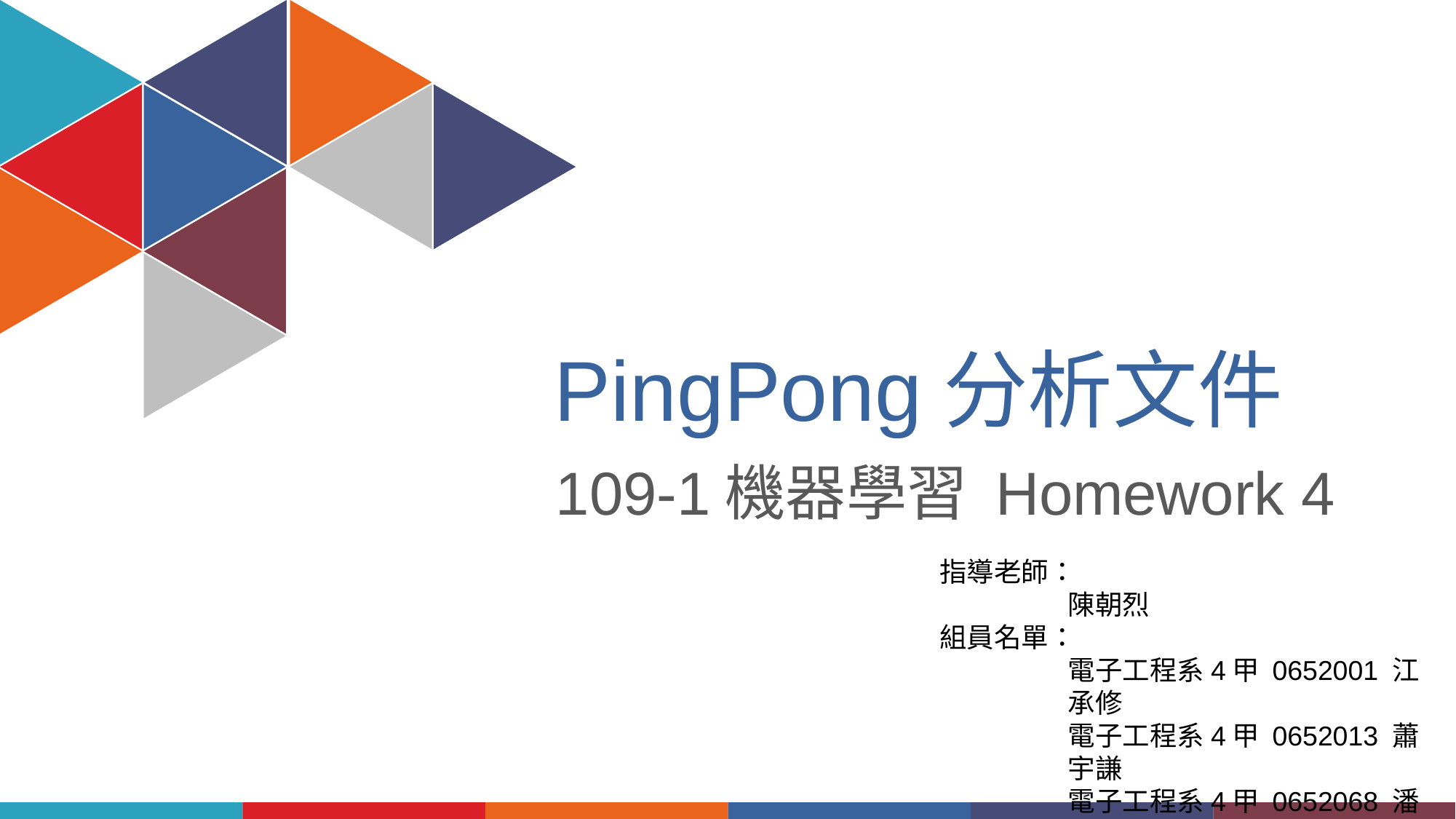

PingPong分析文件
109-1機器學習 Homework 4
指導老師：
陳朝烈
組員名單：
電子工程系4甲 0652001 江承修
電子工程系4甲 0652013 蕭宇謙
電子工程系4甲 0652068 潘名洲